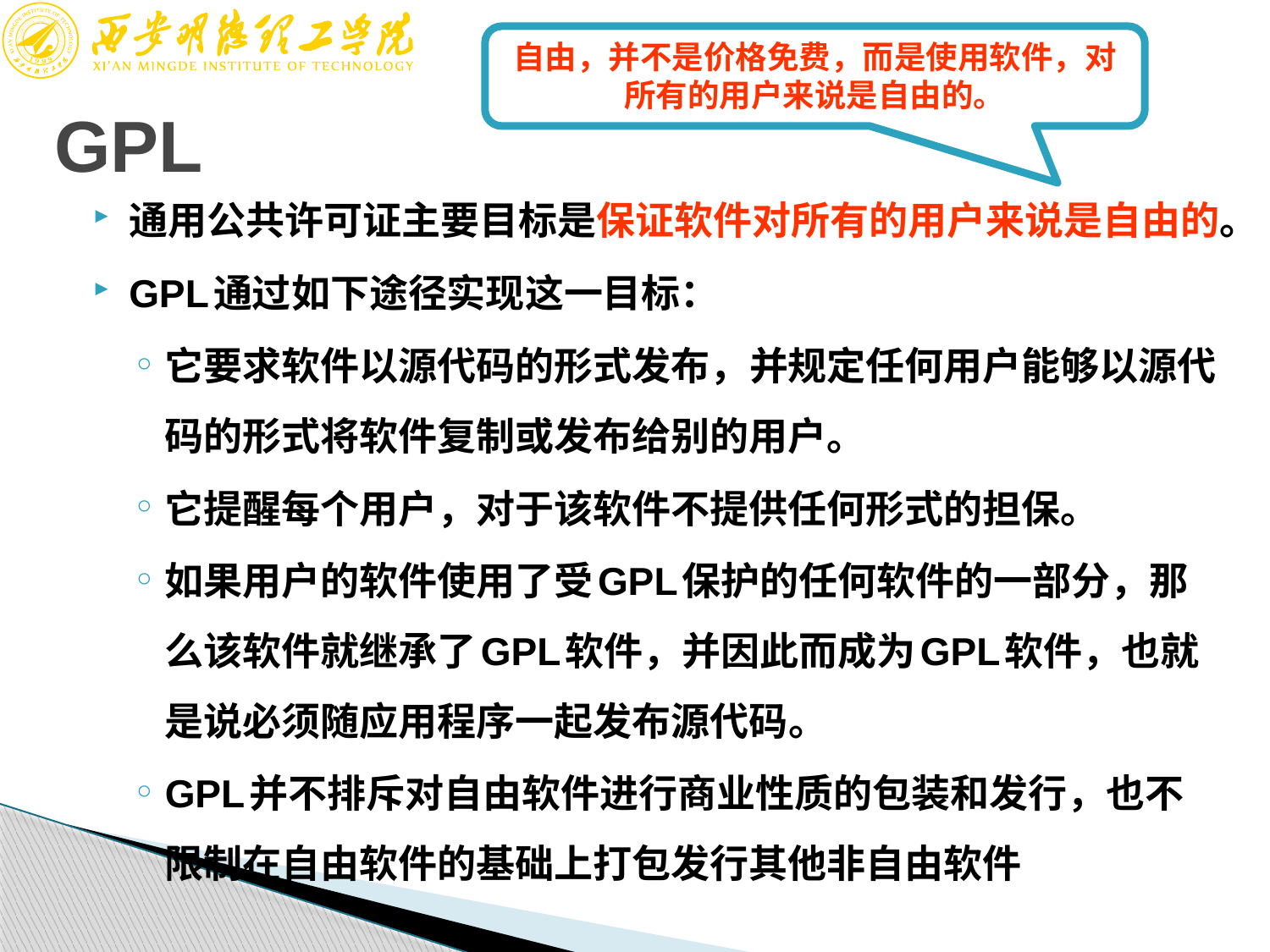

自由，并不是价格免费，而是使用软件，对所有的用户来说是自由的。
# GPL
通用公共许可证主要目标是保证软件对所有的用户来说是自由的。
GPL通过如下途径实现这一目标：
它要求软件以源代码的形式发布，并规定任何用户能够以源代码的形式将软件复制或发布给别的用户。
它提醒每个用户，对于该软件不提供任何形式的担保。
如果用户的软件使用了受GPL保护的任何软件的一部分，那么该软件就继承了GPL软件，并因此而成为GPL软件，也就是说必须随应用程序一起发布源代码。
GPL并不排斥对自由软件进行商业性质的包装和发行，也不限制在自由软件的基础上打包发行其他非自由软件